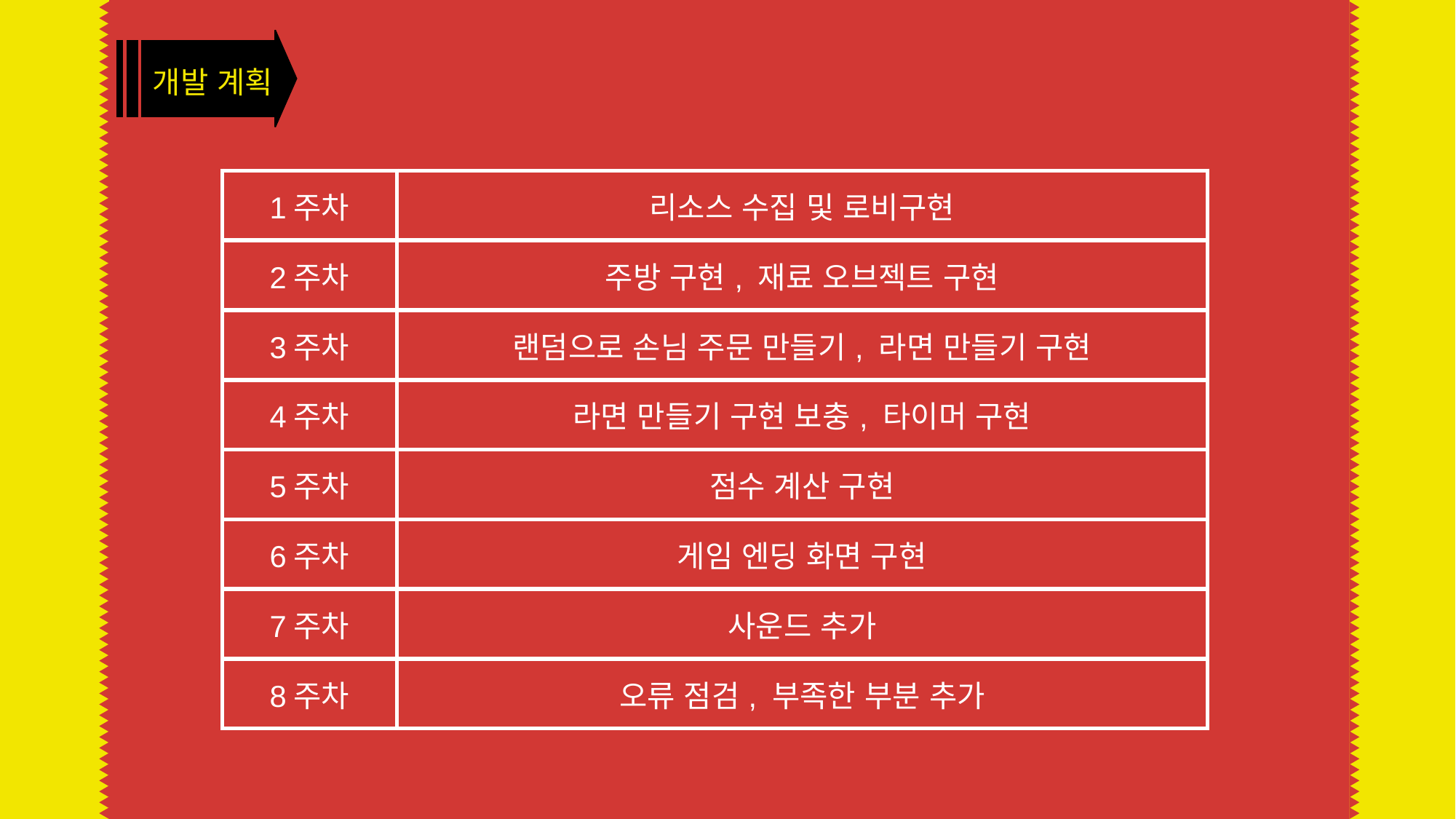

개발 계획

| 1주차 | 리소스 수집 및 로비구현 |
| --- | --- |
| 2주차 | 주방 구현, 재료 오브젝트 구현 |
| 3주차 | 랜덤으로 손님 주문 만들기, 라면 만들기 구현 |
| 4주차 | 라면 만들기 구현 보충, 타이머 구현 |
| 5주차 | 점수 계산 구현 |
| 6주차 | 게임 엔딩 화면 구현 |
| 7주차 | 사운드 추가 |
| 8주차 | 오류 점검, 부족한 부분 추가 |